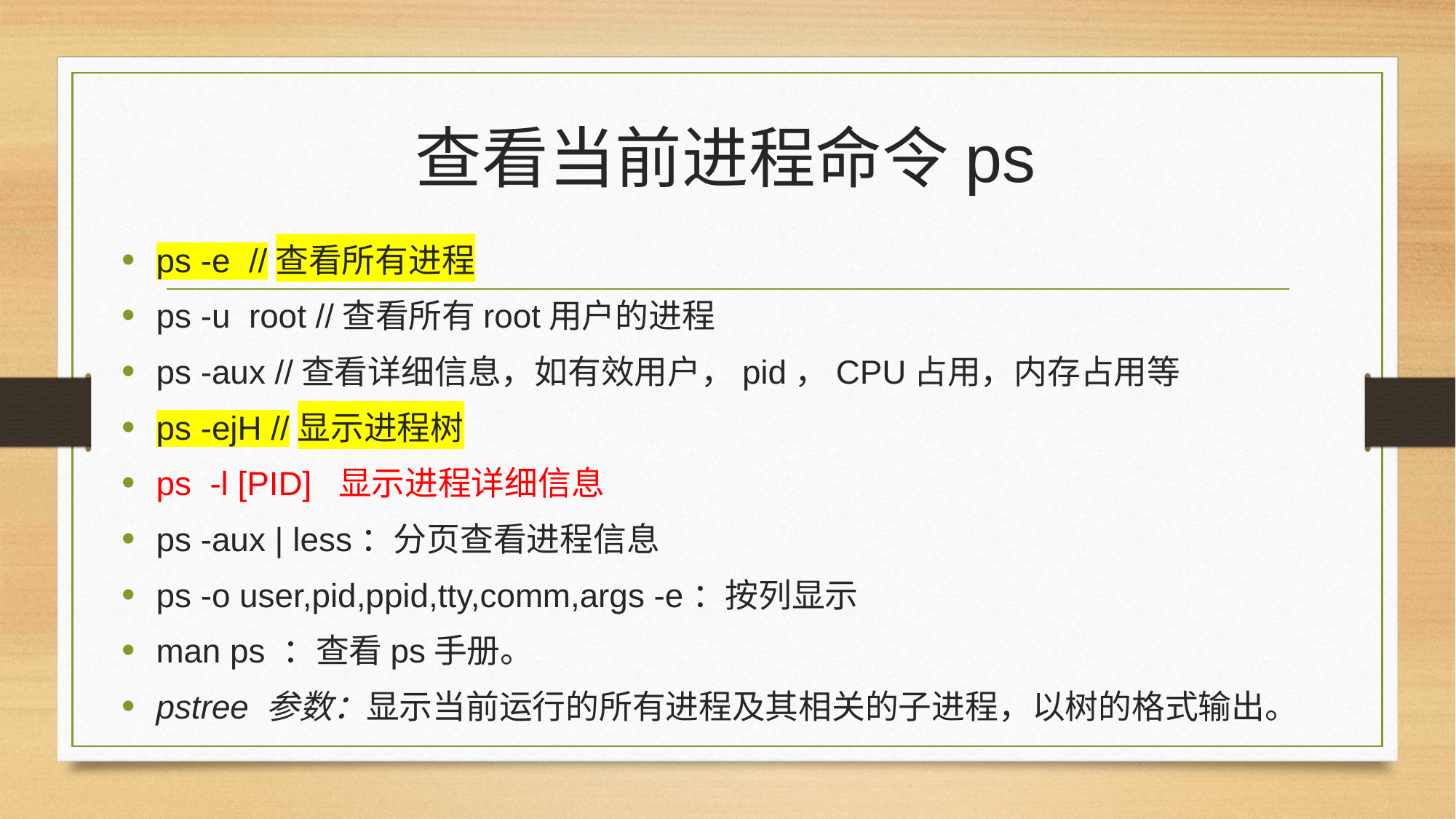

# 查看当前进程命令ps
ps -e  //查看所有进程
ps -u  root //查看所有root用户的进程
ps -aux //查看详细信息，如有效用户，pid，CPU占用，内存占用等
ps -ejH //显示进程树
ps  -l [PID]  显示进程详细信息
ps -aux | less：分页查看进程信息
ps -o user,pid,ppid,tty,comm,args -e：按列显示
man ps ：查看ps手册。
pstree 参数：显示当前运行的所有进程及其相关的子进程，以树的格式输出。